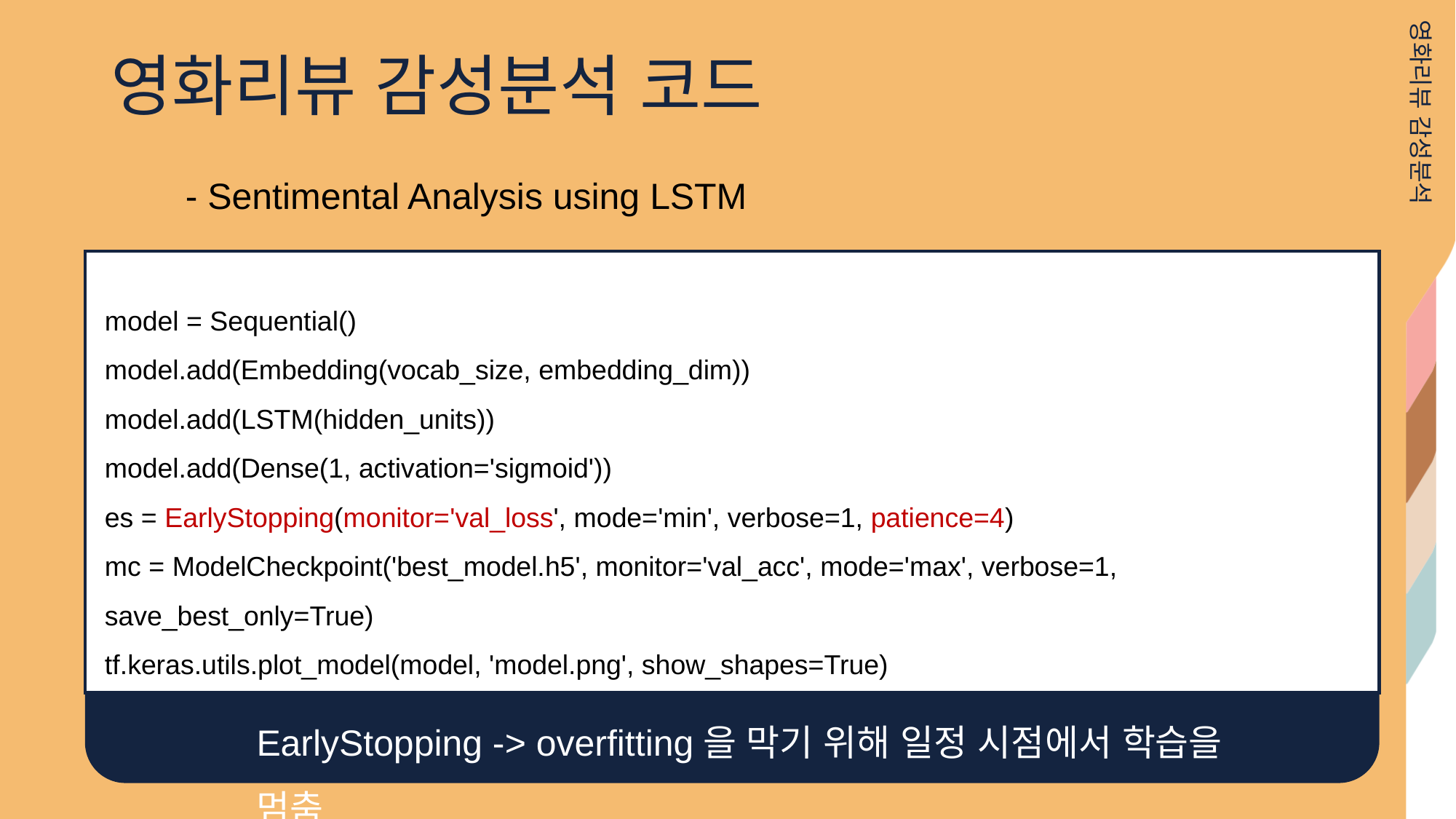

영화리뷰 감성분석 코드
영화리뷰 감성분석
- Sentimental Analysis using LSTM

model = Sequential()
model.add(Embedding(vocab_size, embedding_dim))
model.add(LSTM(hidden_units))
model.add(Dense(1, activation='sigmoid'))
es = EarlyStopping(monitor='val_loss', mode='min', verbose=1, patience=4)
mc = ModelCheckpoint('best_model.h5', monitor='val_acc', mode='max', verbose=1, save_best_only=True)
tf.keras.utils.plot_model(model, 'model.png', show_shapes=True)
EarlyStopping -> overfitting을 막기 위해 일정 시점에서 학습을 멈춤